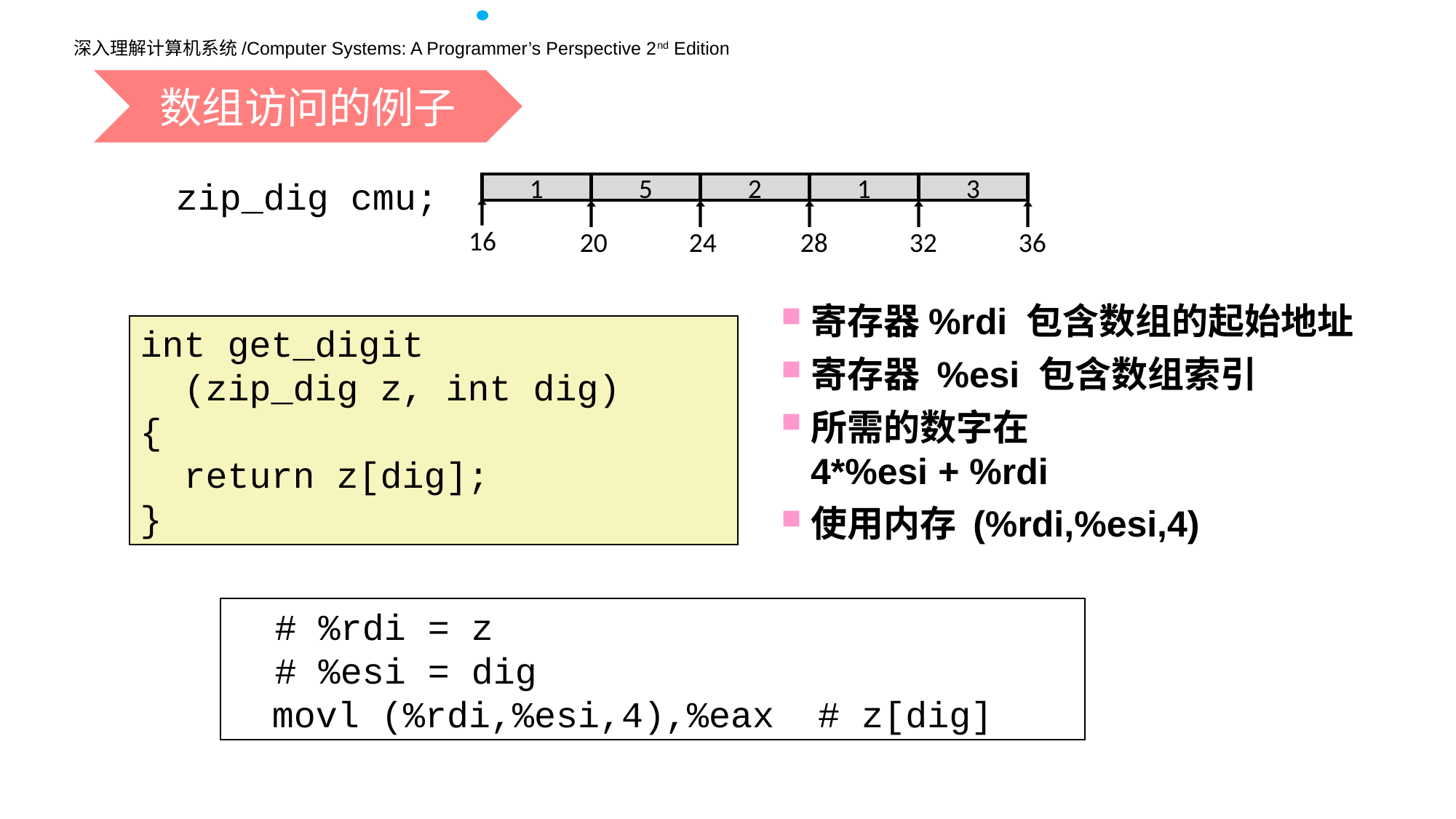

数组访问的例子
zip_dig cmu;
1
5
2
1
3

16
20
24
28
32
36
寄存器%rdi 包含数组的起始地址
寄存器 %esi 包含数组索引
所需的数字在
4*%esi + %rdi
使用内存 (%rdi,%esi,4)
int get_digit
  (zip_dig z, int dig)
{
  return z[dig];
}
  # %rdi = z
  # %esi = dig
	movl (%rdi,%esi,4),%eax  # z[dig]